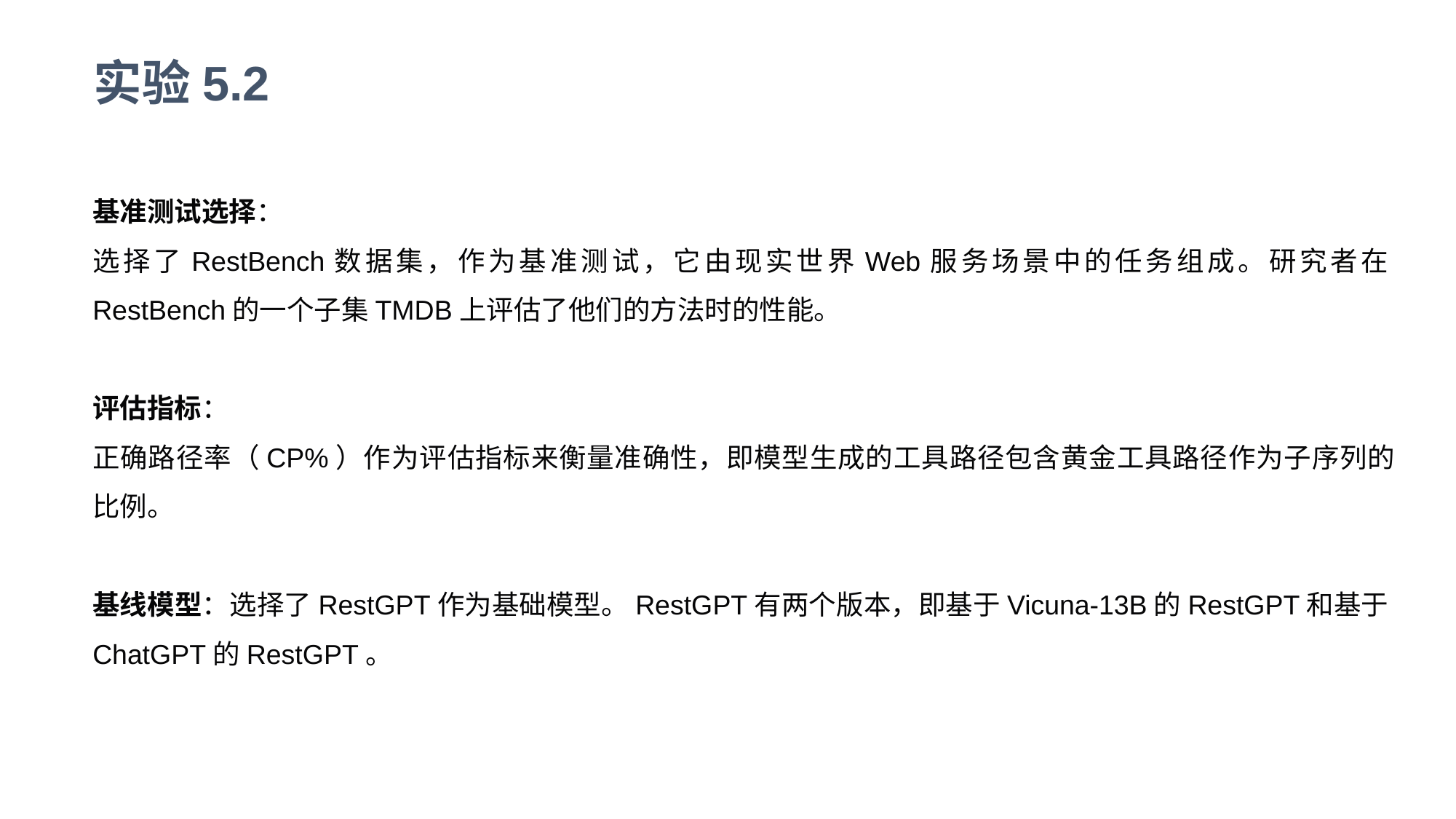

实验5.2
基准测试选择：
选择了RestBench数据集，作为基准测试，它由现实世界Web服务场景中的任务组成。研究者在RestBench的一个子集TMDB上评估了他们的方法时的性能。

评估指标：
正确路径率（CP%）作为评估指标来衡量准确性，即模型生成的工具路径包含黄金工具路径作为子序列的比例。

基线模型：选择了RestGPT作为基础模型。RestGPT有两个版本，即基于Vicuna-13B的RestGPT和基于ChatGPT的RestGPT。